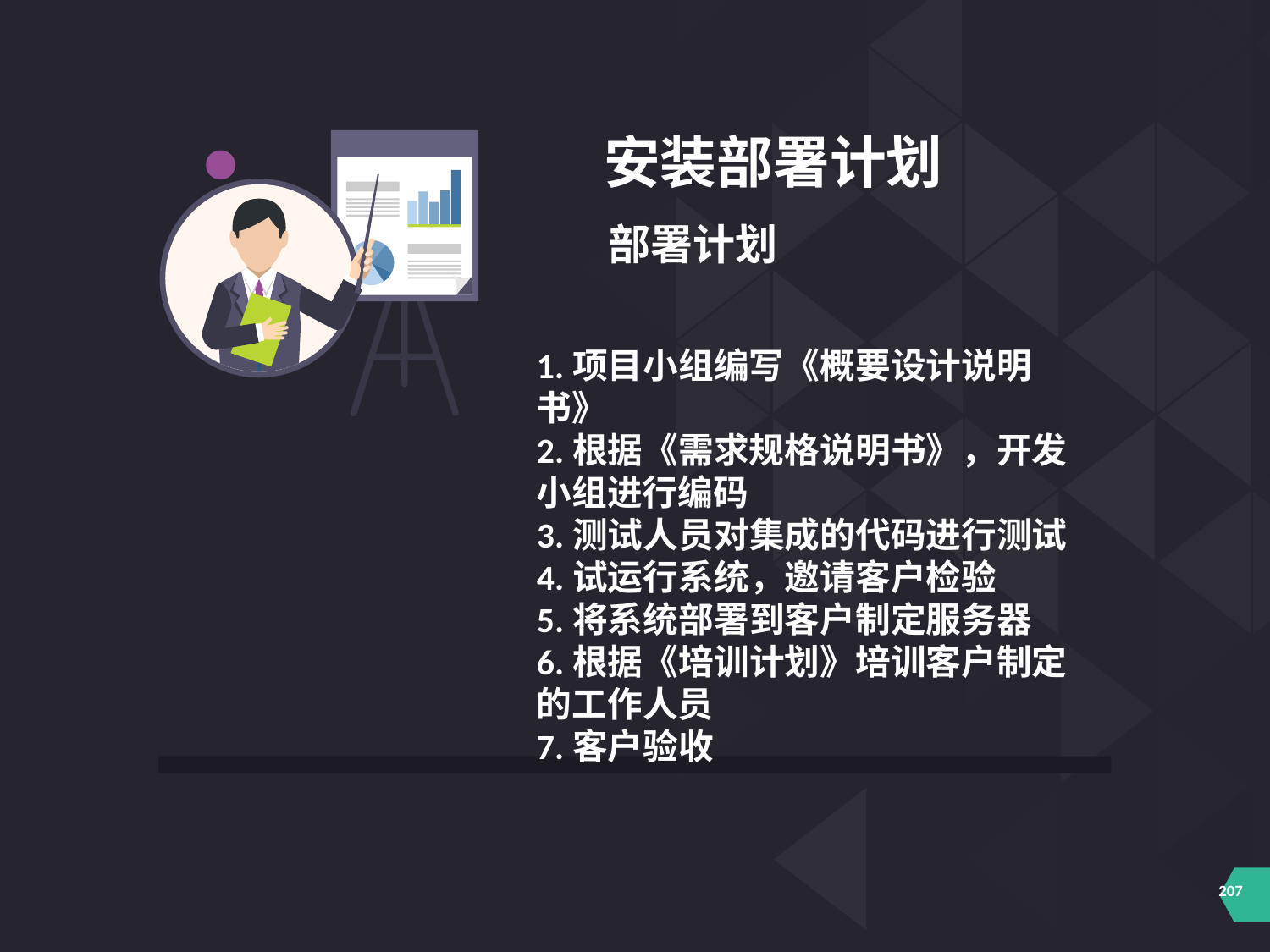

安装部署计划

部署计划
1.项目小组编写《概要设计说明书》
2.根据《需求规格说明书》，开发小组进行编码
3.测试人员对集成的代码进行测试
4.试运行系统，邀请客户检验
5.将系统部署到客户制定服务器
6.根据《培训计划》培训客户制定的工作人员
7.客户验收